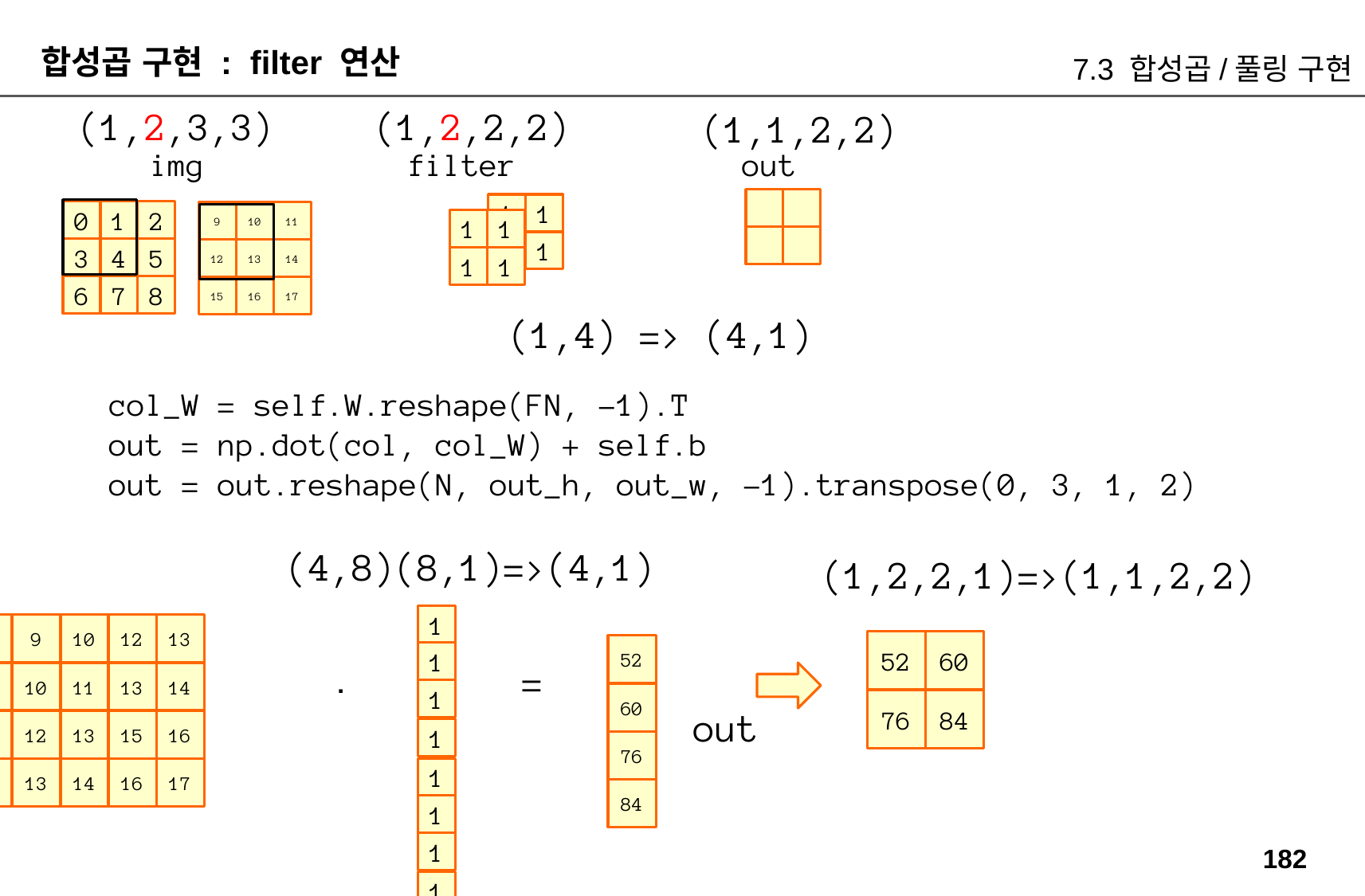

합성곱 구현 :  filter 연산
7.3 합성곱/풀링 구현
(1,2,2,2)
(1,2,3,3)
(1,1,2,2)
img
filter
out

1
1

0
1
2
9
10
11

1
1
1
1

1
1
3
4
5
12
13
14
6
7
8
15
16
17
(1,4) => (4,1)
col_W = self.W.reshape(FN, -1).T
out = np.dot(col, col_W) + self.b
out = out.reshape(N, out_h, out_w, -1).transpose(0, 3, 1, 2)
(4,8)(8,1)=>(4,1)
(1,2,2,1)=>(1,1,2,2)
1
0
1
3
4
9
10
12
13
52
60
76
84
52
1
.
=
1
2
4
5
10
11
13
14

1
60
out
3
4
6
7
12
13
15
16
1
76
1
4
5
7
8
13
14
16
17
84
1
1
1